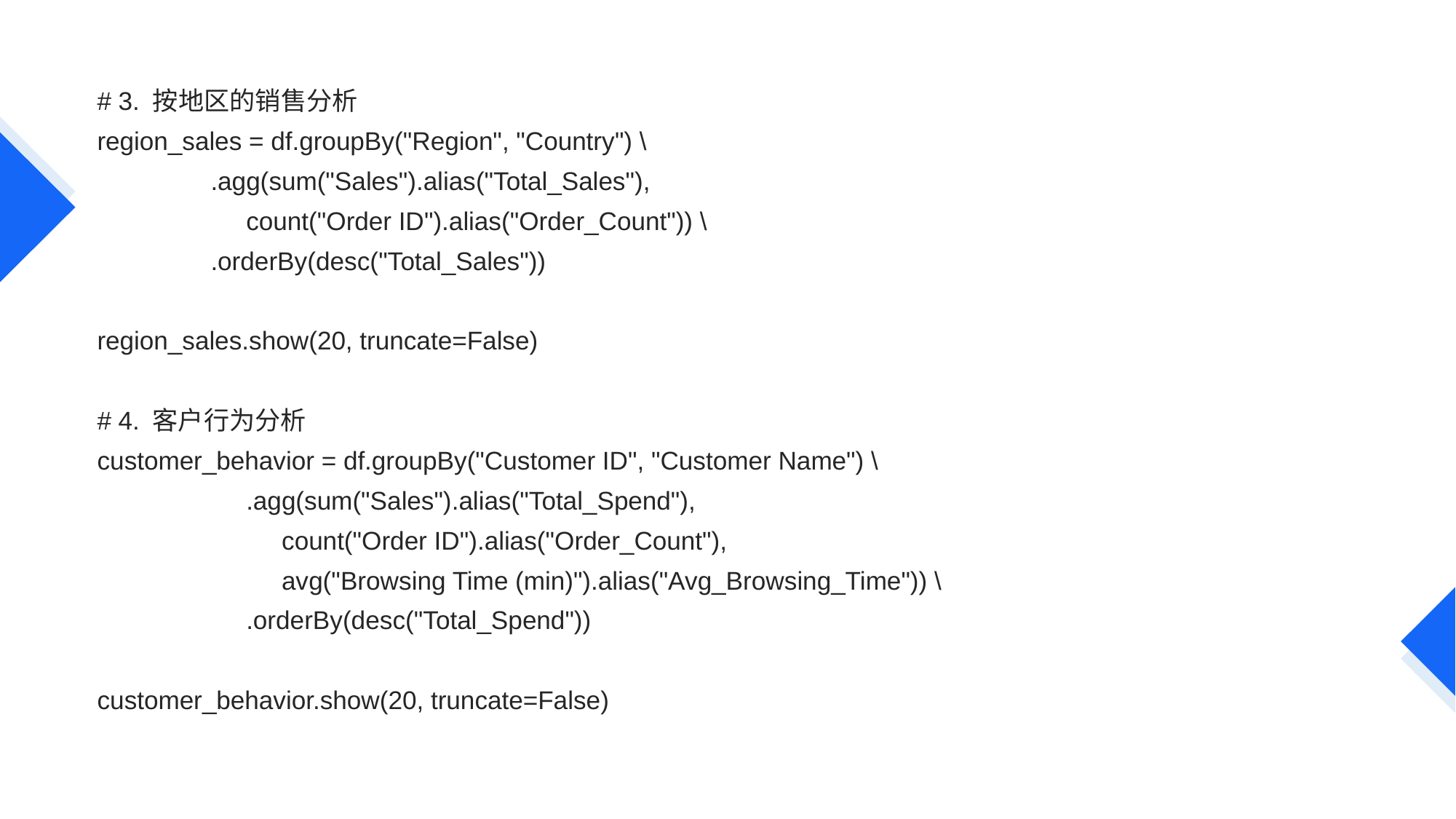

#
# 3. 按地区的销售分析
region_sales = df.groupBy("Region", "Country") \
                .agg(sum("Sales").alias("Total_Sales"),
                     count("Order ID").alias("Order_Count")) \
                .orderBy(desc("Total_Sales"))

region_sales.show(20, truncate=False)

# 4. 客户行为分析
customer_behavior = df.groupBy("Customer ID", "Customer Name") \
                     .agg(sum("Sales").alias("Total_Spend"),
                          count("Order ID").alias("Order_Count"),
                          avg("Browsing Time (min)").alias("Avg_Browsing_Time")) \
                     .orderBy(desc("Total_Spend"))

customer_behavior.show(20, truncate=False)